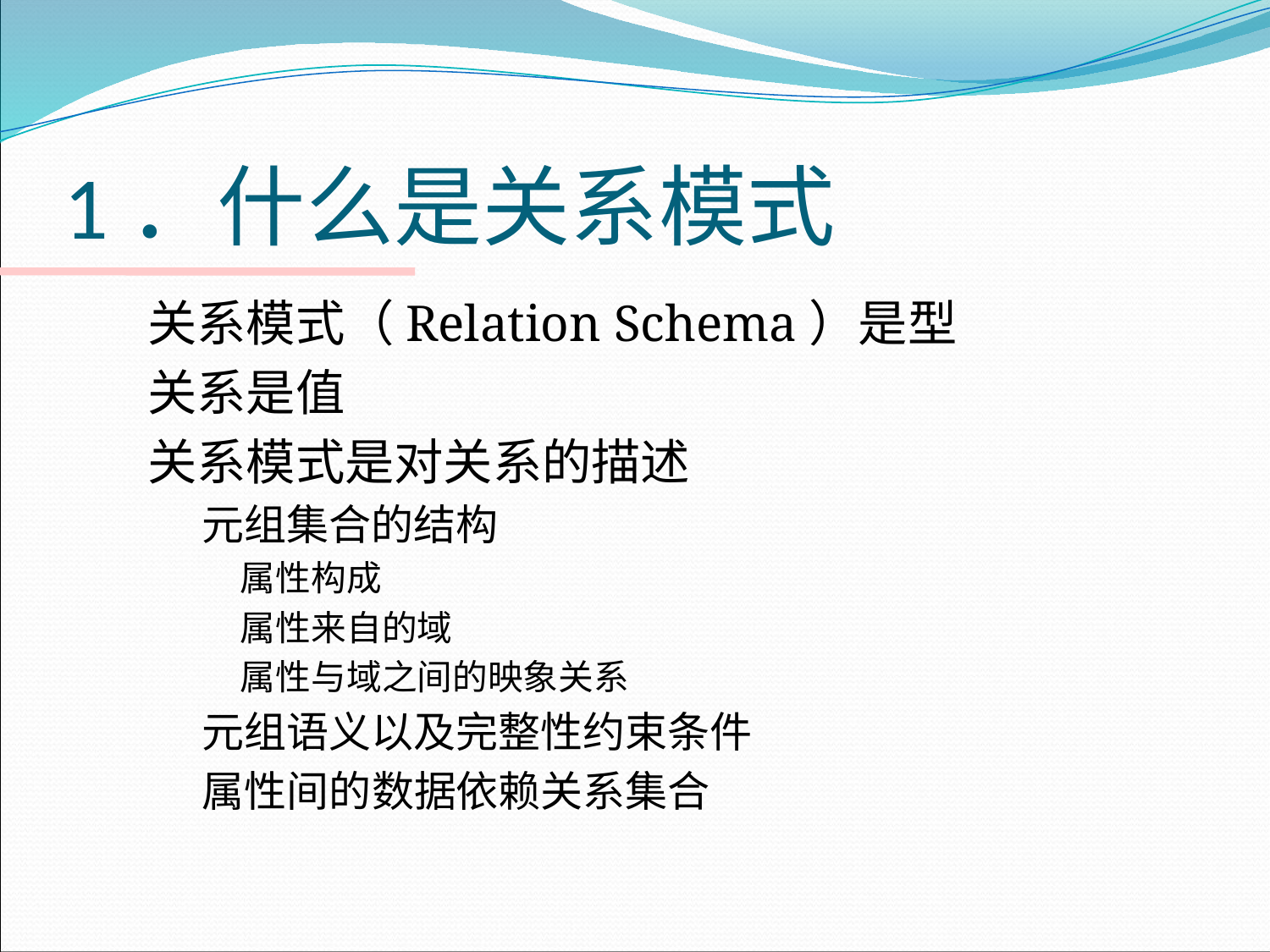

# 1．什么是关系模式
关系模式（Relation Schema）是型
关系是值
关系模式是对关系的描述
元组集合的结构
属性构成
属性来自的域
属性与域之间的映象关系
元组语义以及完整性约束条件
属性间的数据依赖关系集合

129